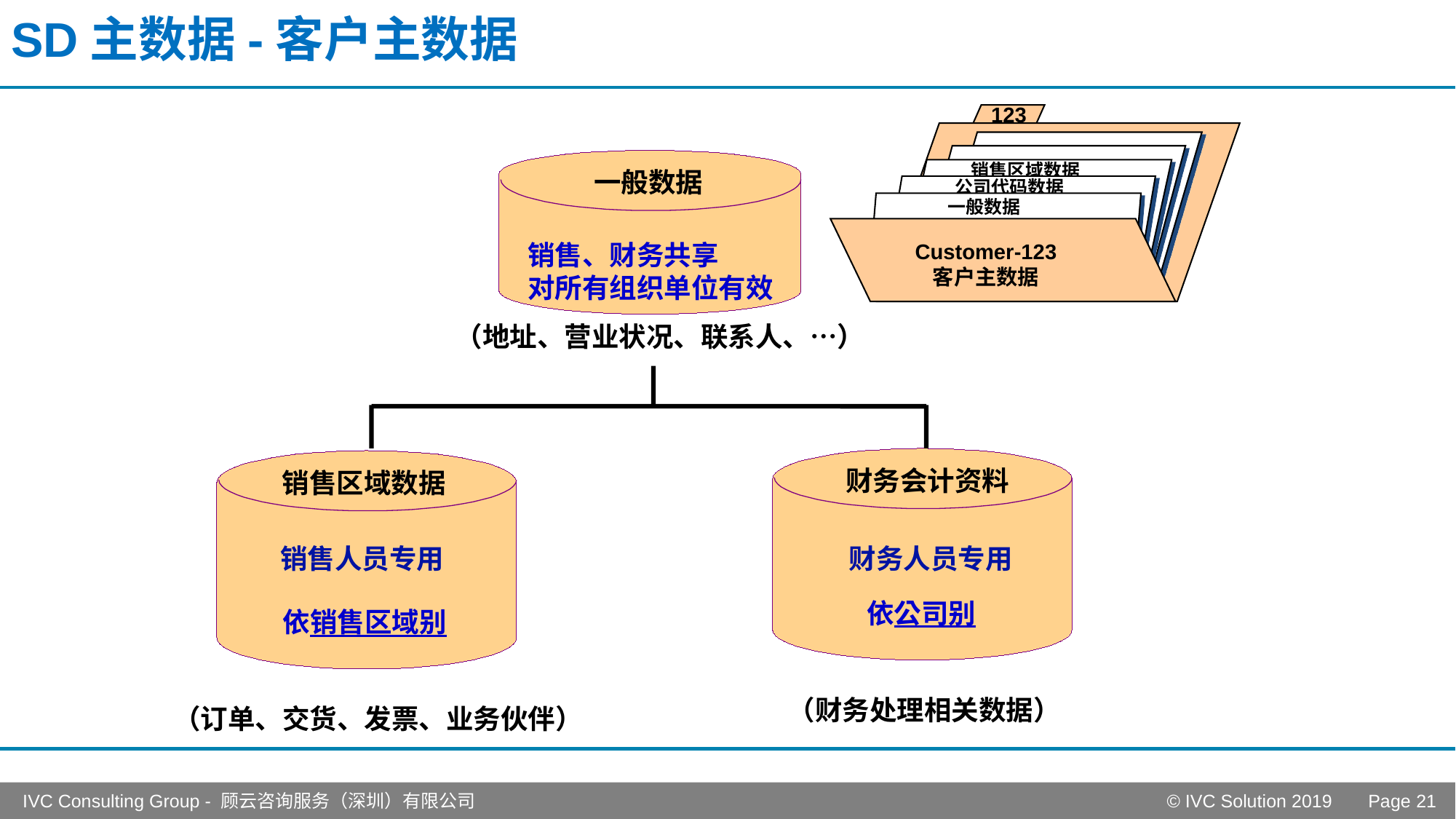

# SD主数据-客户主数据

123

销售区域数据

公司代码数据

一般数据

Customer-123
客户主数据

一般数据

销售、财务共享
对所有组织单位有效
（地址、营业状况、联系人、…）

财务会计资料
销售区域数据

销售人员专用
财务人员专用

依公司别
依销售区域别

（财务处理相关数据）
（订单、交货、发票、业务伙伴）